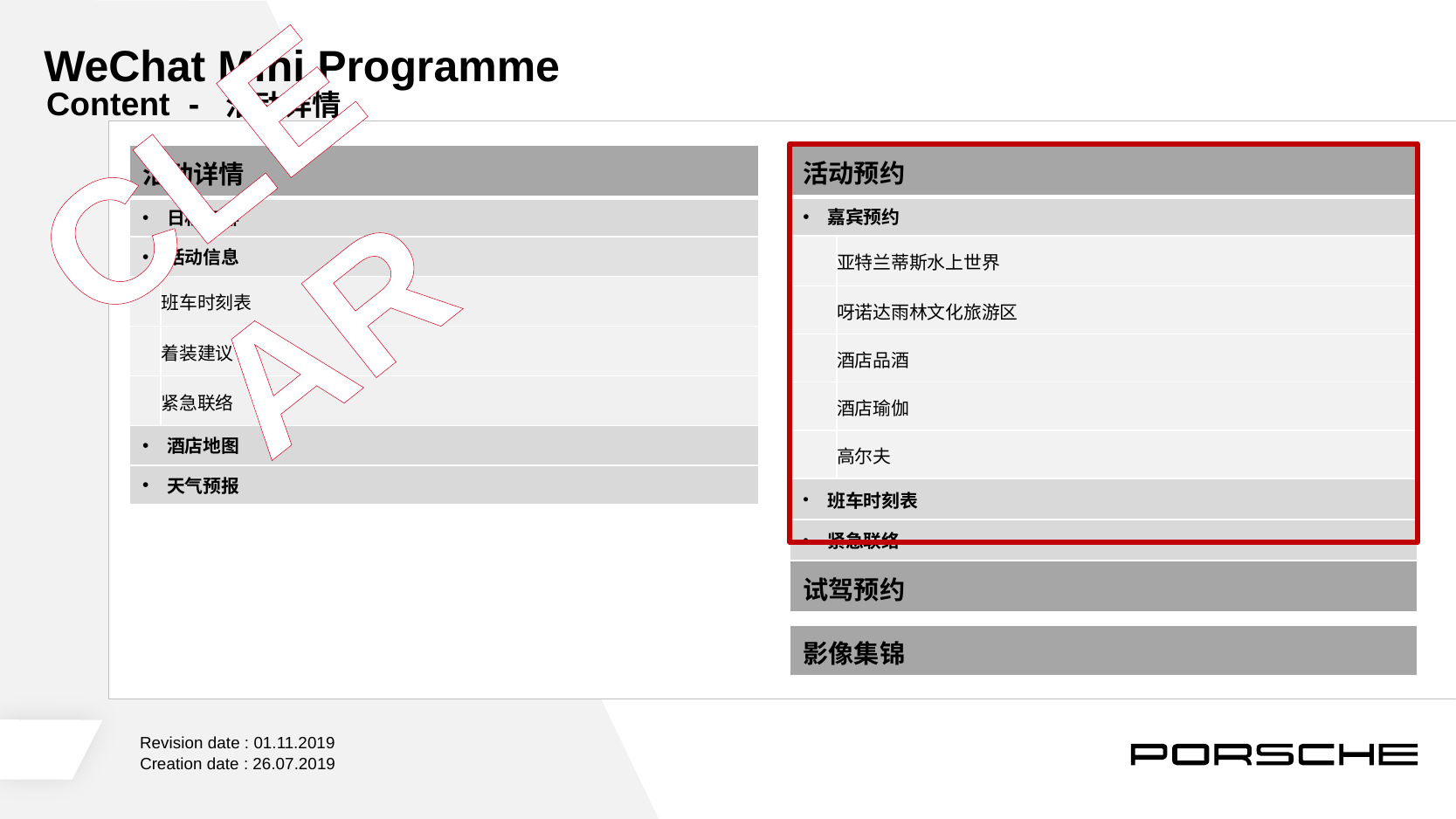

# WeChat Mini Programme
CLEAR
Content  -  活动详情

| 活动预约 |  |
| --- | --- |
| 嘉宾预约 |  |
|  | 亚特兰蒂斯水上世界 |
|  | 呀诺达雨林文化旅游区 |
|  | 酒店品酒 |
|  | 酒店瑜伽 |
|  | 高尔夫 |
| 班车时刻表 |  |
| 紧急联络 |  |
| 活动详情 |  |
| --- | --- |
| 日程安排 |  |
| 活动信息 |  |
|  | 班车时刻表 |
|  | 着装建议 |
|  | 紧急联络 |
| 酒店地图 |  |
| 天气预报 |  |
| 试驾预约 |
| --- |
| 影像集锦 |
| --- |